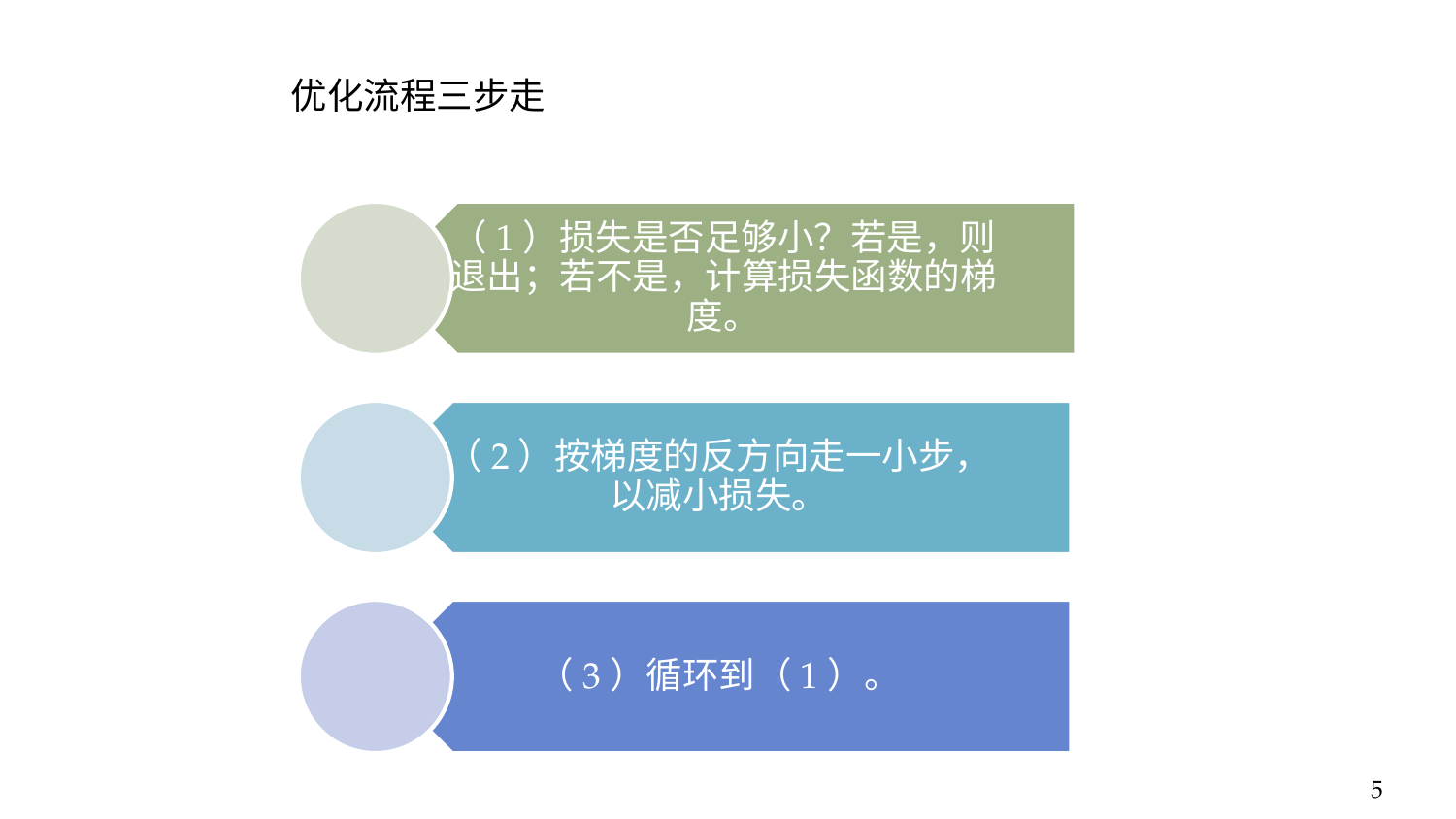

优化流程三步走
（1）损失是否足够小？若是，则退出；若不是，计算损失函数的梯度。
（2）按梯度的反方向走一小步，以减小损失。
（3）循环到（1）。
5